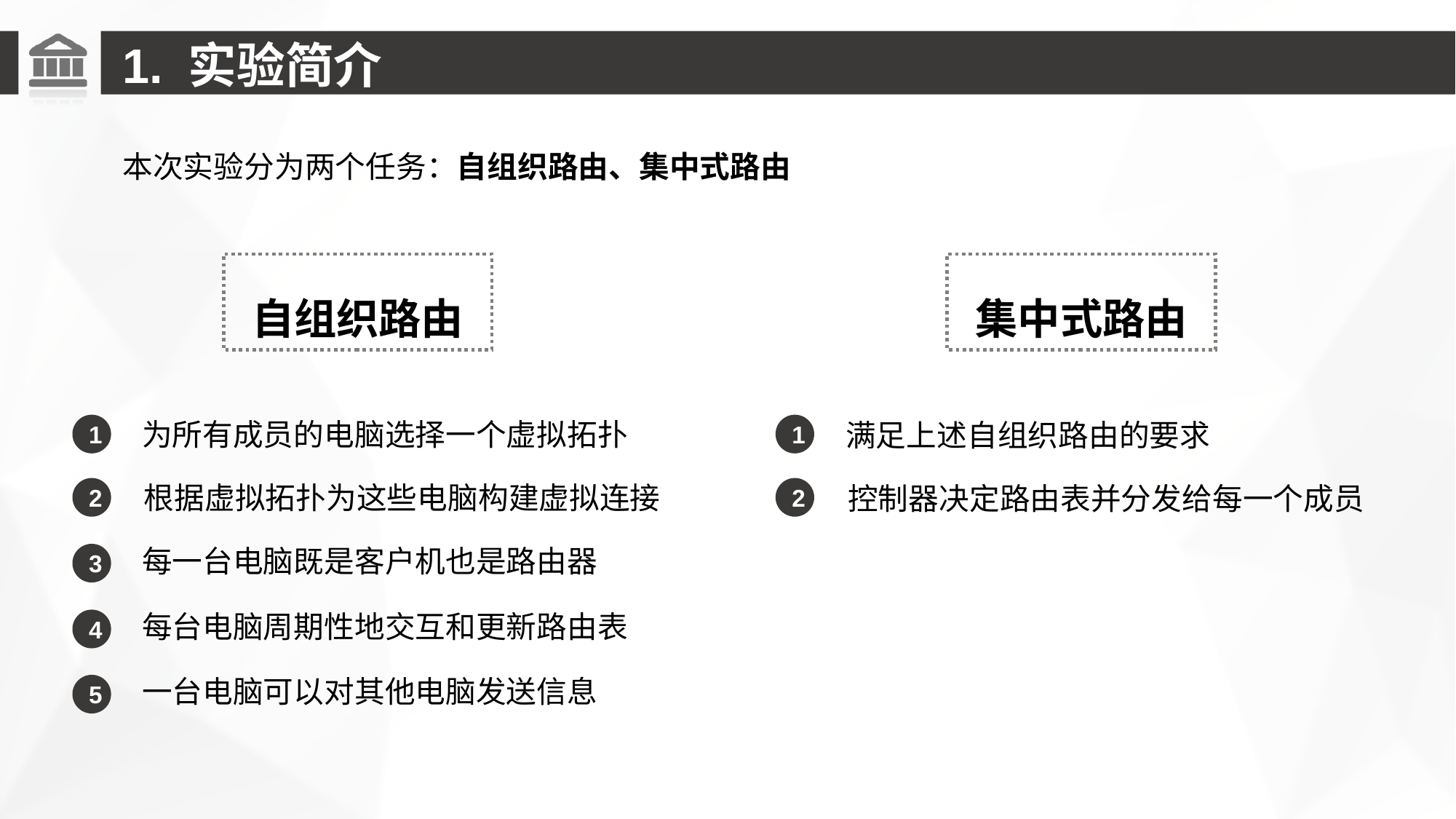

1. 实验简介
本次实验分为两个任务：自组织路由、集中式路由
自组织路由

集中式路由

为所有成员的电脑选择一个虚拟拓扑
根据虚拟拓扑为这些电脑构建虚拟连接
每一台电脑既是客户机也是路由器
每台电脑周期性地交互和更新路由表
一台电脑可以对其他电脑发送信息
满足上述自组织路由的要求
控制器决定路由表并分发给每一个成员
1
1
2
2
3
4
5